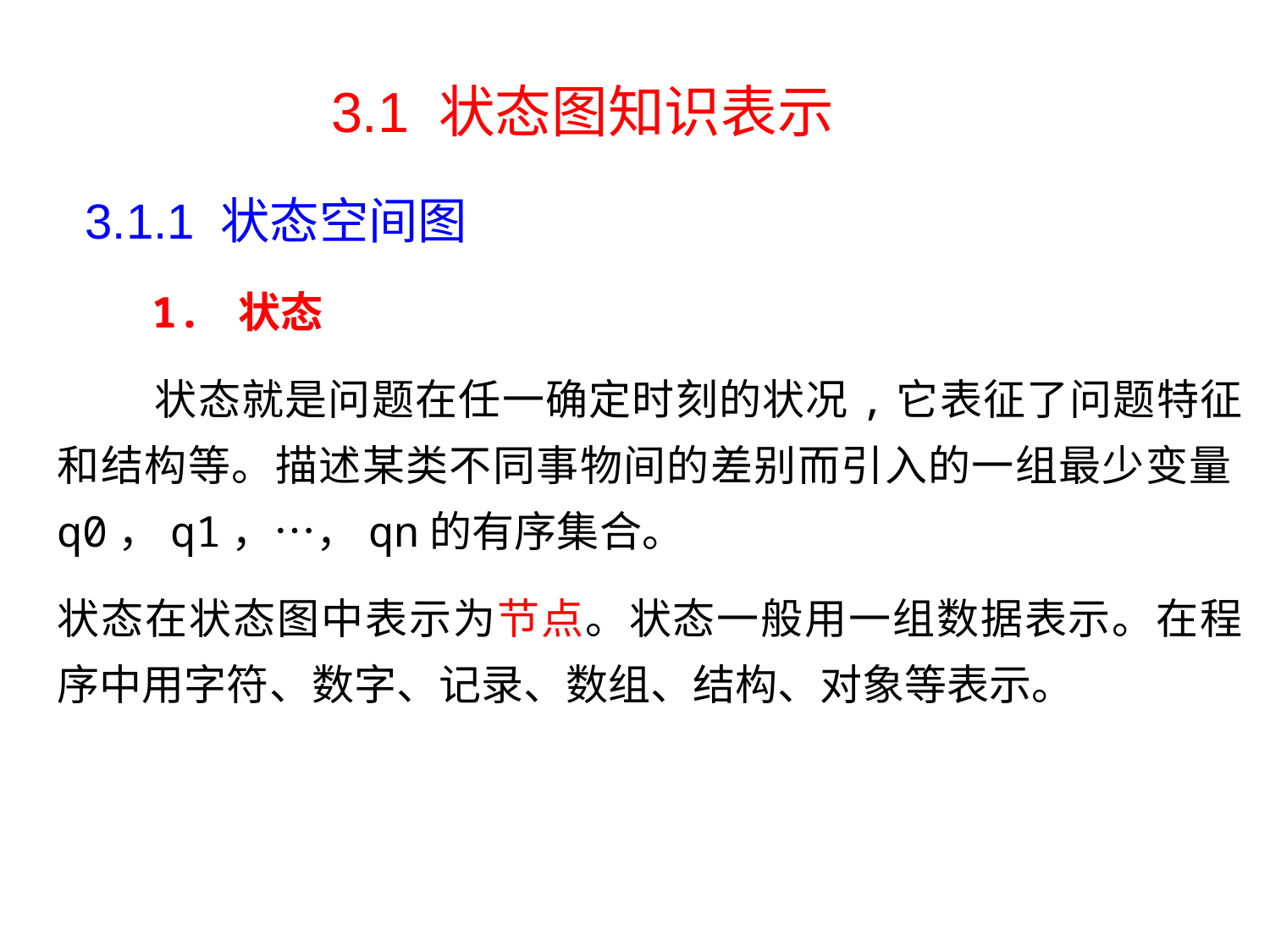

3.1 状态图知识表示
  3.1.1 状态空间图
　　1. 状态
　　 状态就是问题在任一确定时刻的状况,它表征了问题特征和结构等。描述某类不同事物间的差别而引入的一组最少变量q0，q1，…，qn的有序集合。
状态在状态图中表示为节点。状态一般用一组数据表示。在程序中用字符、数字、记录、数组、结构、对象等表示。